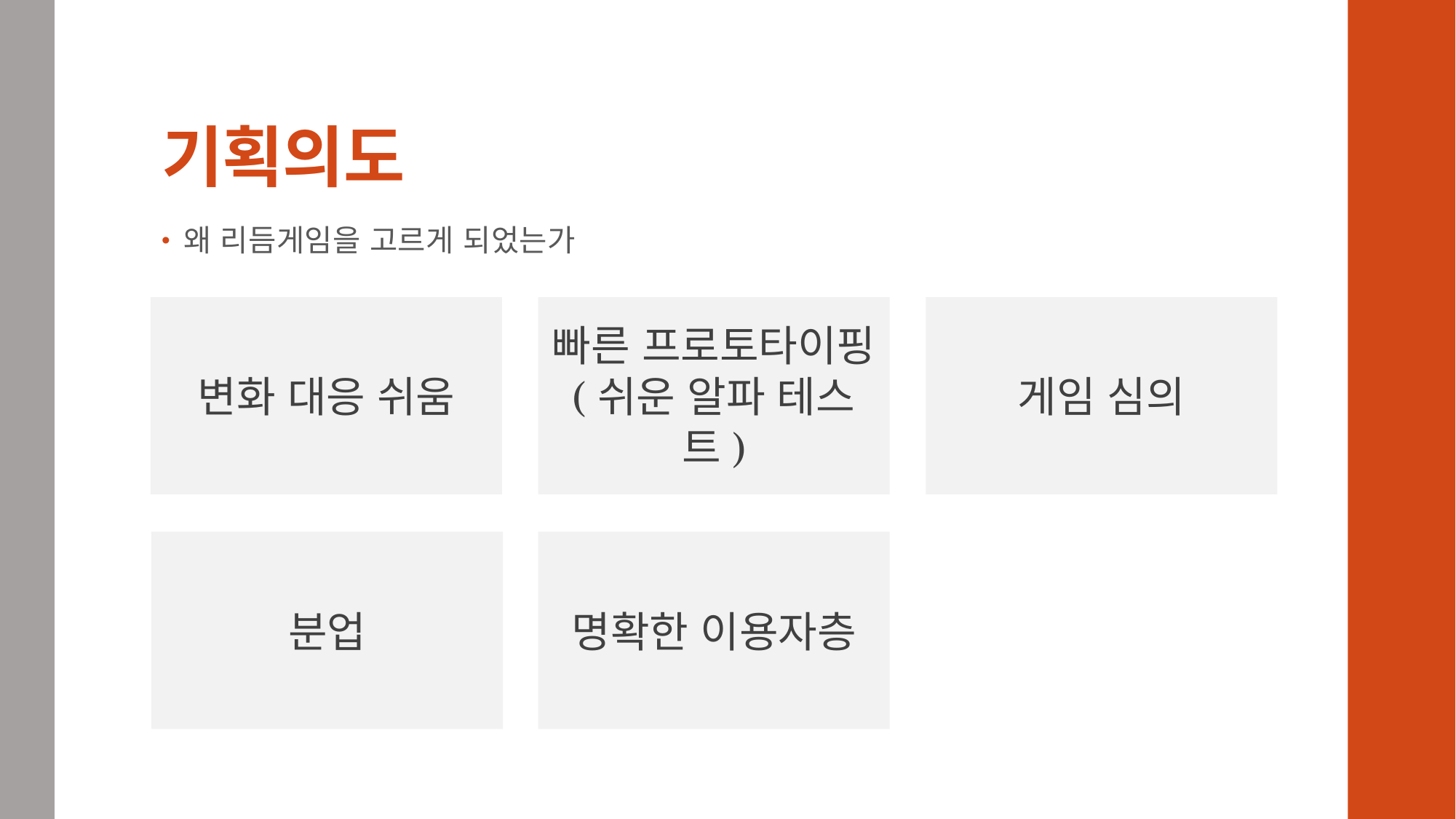

# 기획의도
왜 리듬게임을 고르게 되었는가
게임 심의
빠른 프로토타이핑
(쉬운 알파 테스트)
변화 대응 쉬움
분업
명확한 이용자층